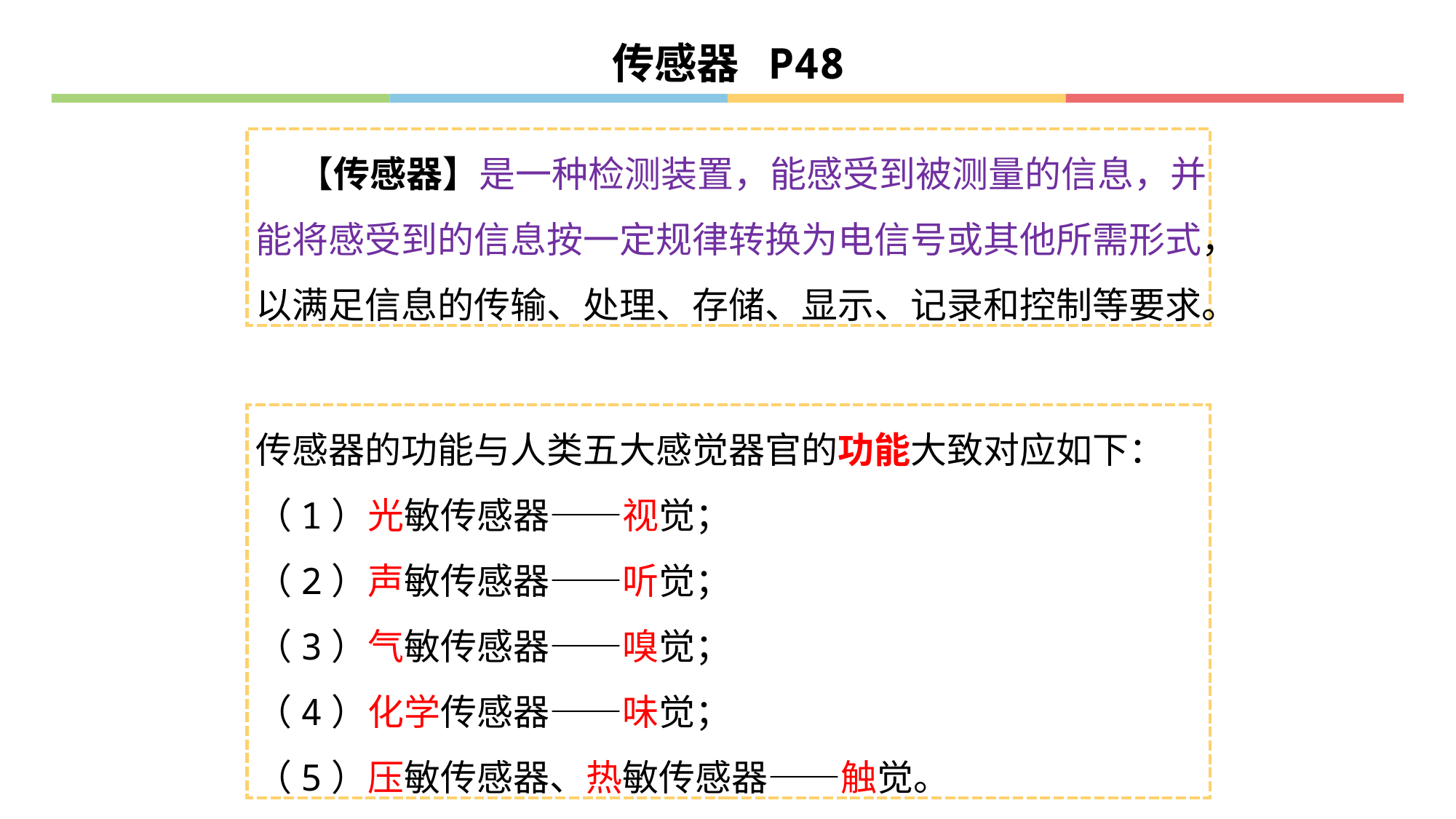

传感器  P48
    【传感器】是一种检测装置，能感受到被测量的信息，并能将感受到的信息按一定规律转换为电信号或其他所需形式，以满足信息的传输、处理、存储、显示、记录和控制等要求。
传感器的功能与人类五大感觉器官的功能大致对应如下：
（1）光敏传感器——视觉；
（2）声敏传感器——听觉；
（3）气敏传感器——嗅觉；
（4）化学传感器——味觉；
（5）压敏传感器、热敏传感器——触觉。